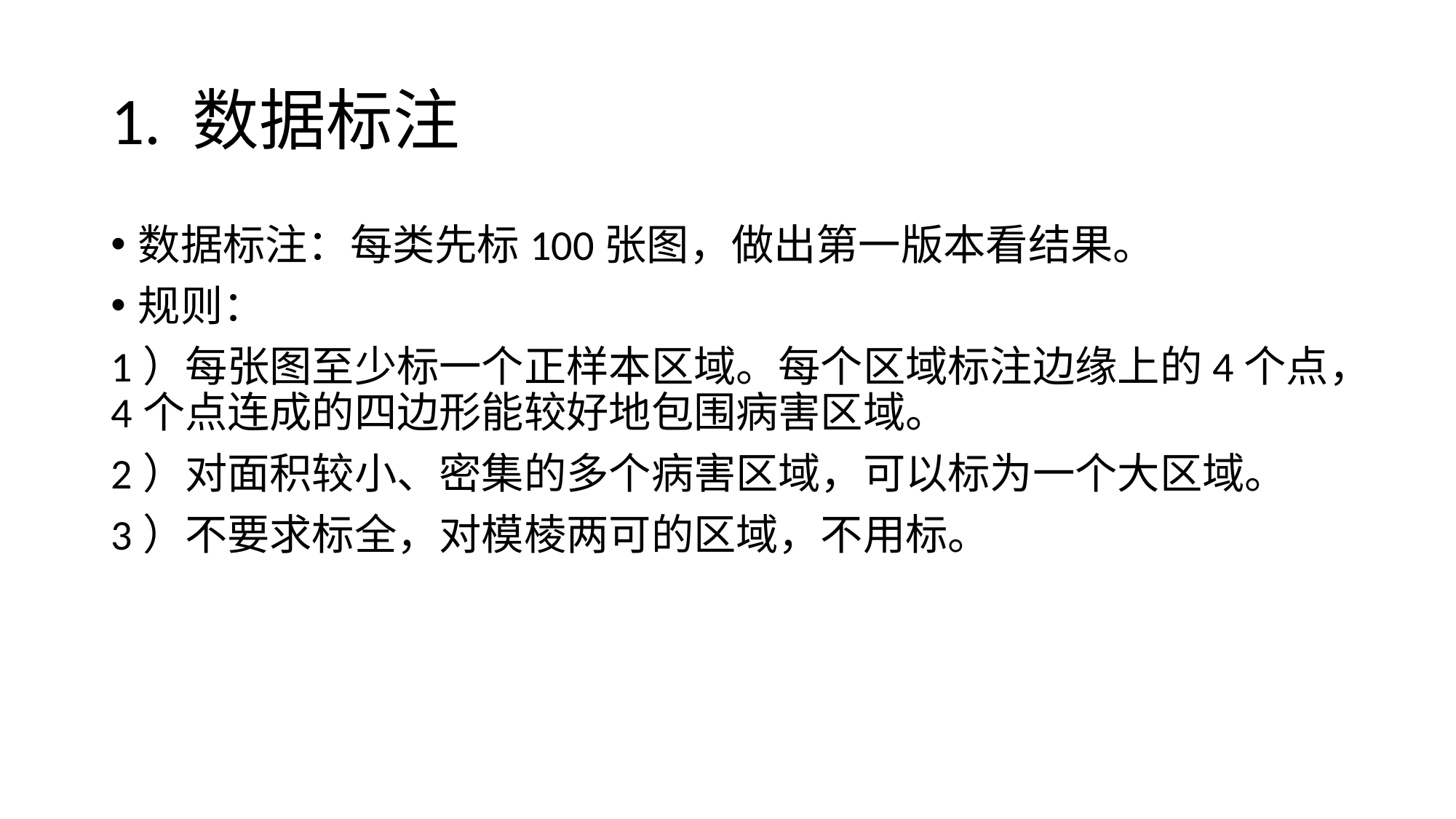

# 1. 数据标注
数据标注：每类先标100张图，做出第一版本看结果。
规则：
1）每张图至少标一个正样本区域。每个区域标注边缘上的4个点，4个点连成的四边形能较好地包围病害区域。
2）对面积较小、密集的多个病害区域，可以标为一个大区域。
3）不要求标全，对模棱两可的区域，不用标。